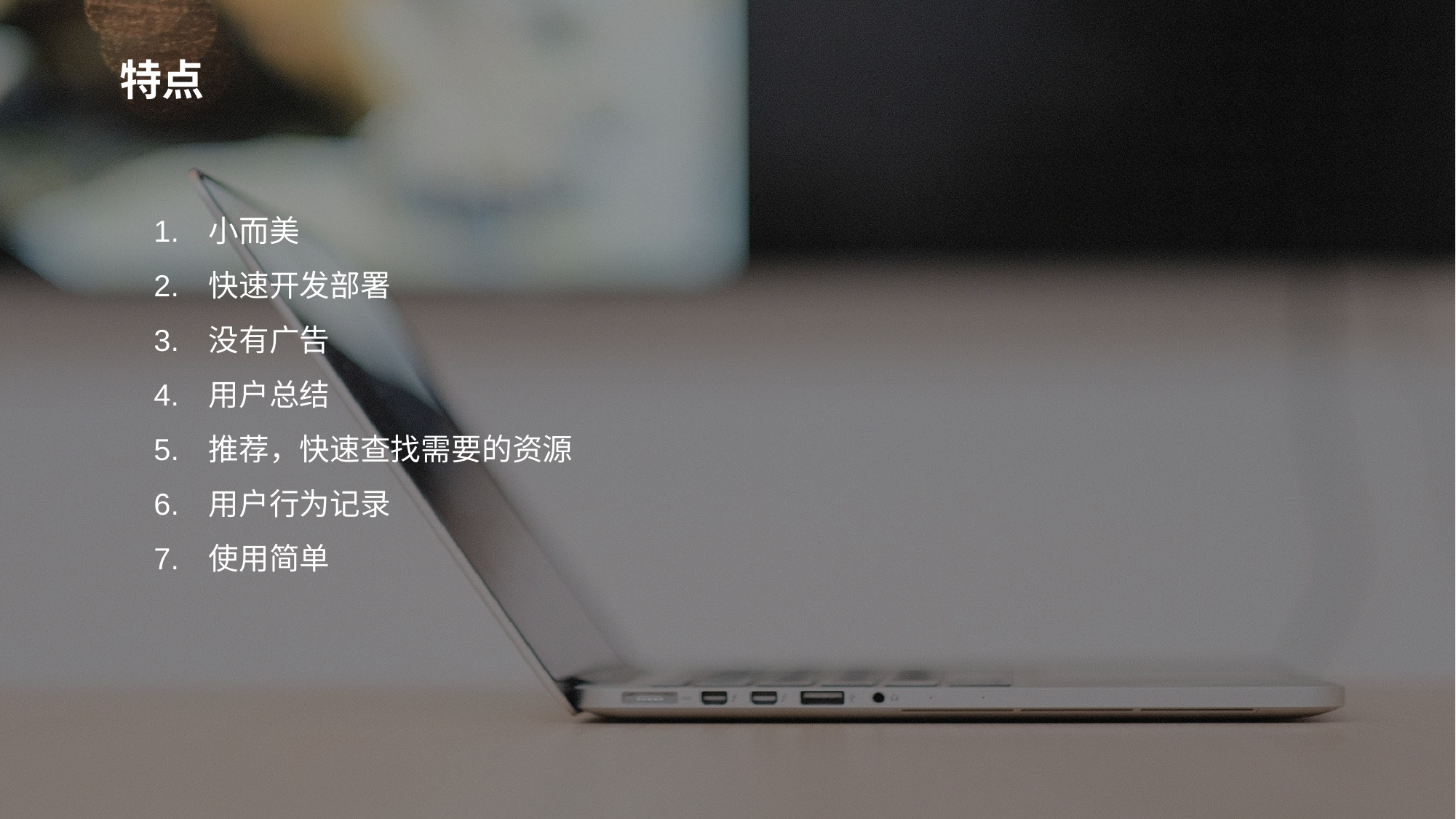

特点
小而美
快速开发部署
没有广告
用户总结
推荐，快速查找需要的资源
用户行为记录
使用简单